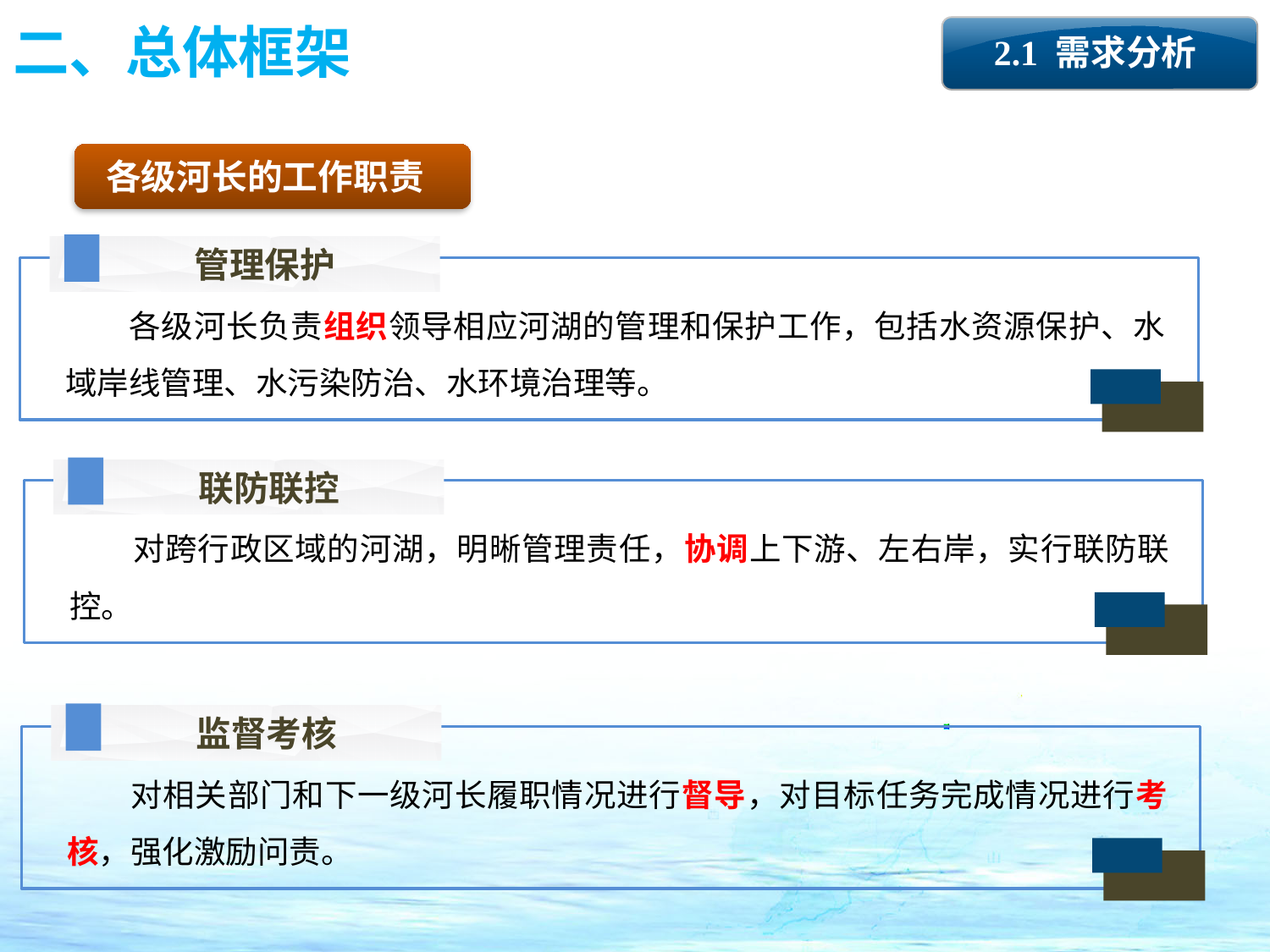

二、总体框架

2.1 需求分析

各级河长的工作职责
业务功能

    管理保护

各级河长负责组织领导相应河湖的管理和保护工作，包括水资源保护、水域岸线管理、水污染防治、水环境治理等。

    联防联控

对跨行政区域的河湖，明晰管理责任，协调上下游、左右岸，实行联防联控。

    监督考核

对相关部门和下一级河长履职情况进行督导，对目标任务完成情况进行考核，强化激励问责。